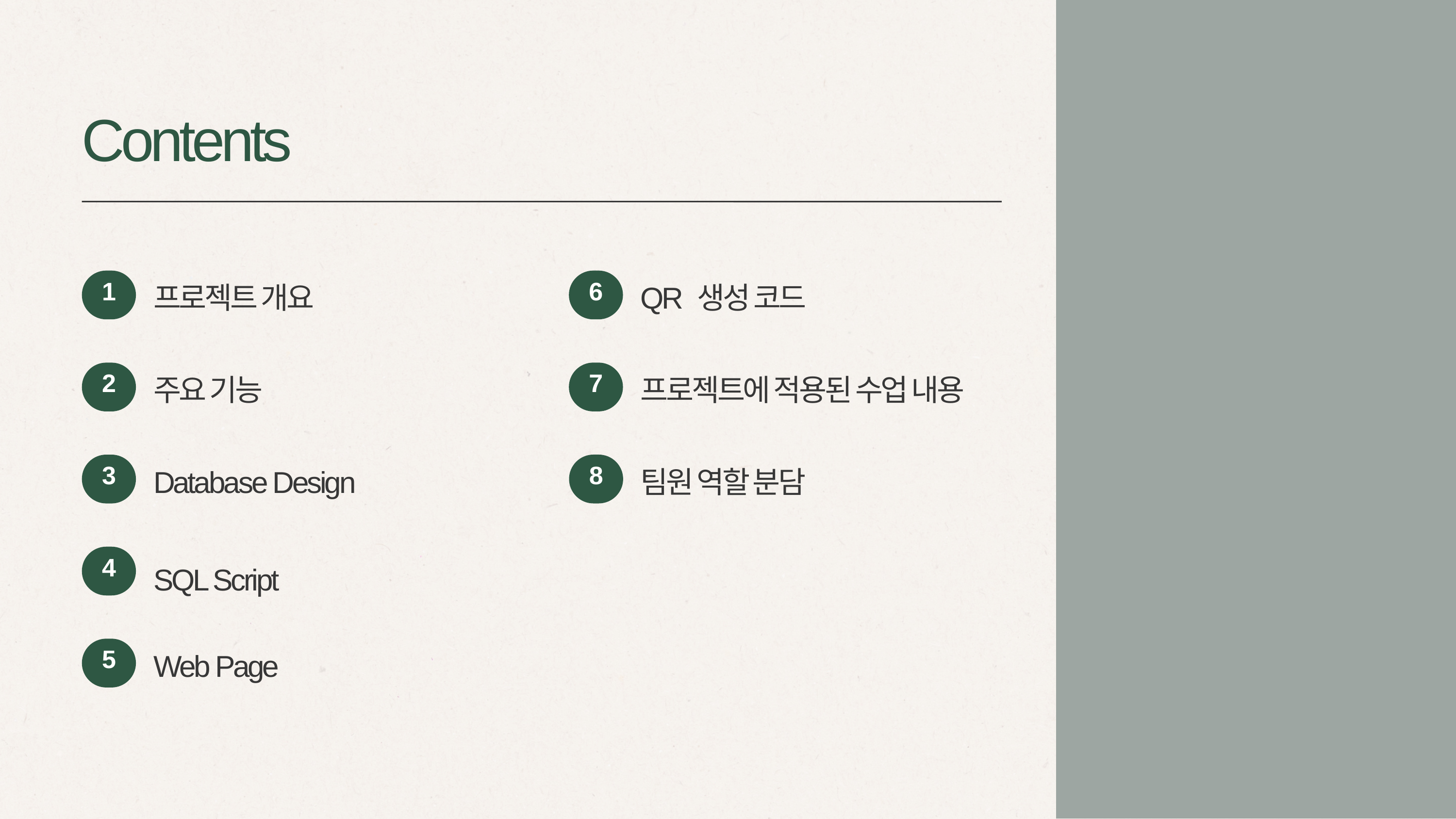

Contents

1

6
프로젝트 개요
QR 생성 코드

7

2
프로젝트에 적용된 수업 내용
주요 기능

8

3
팀원 역할 분담
Database Design

4
SQL Script

5
Web Page